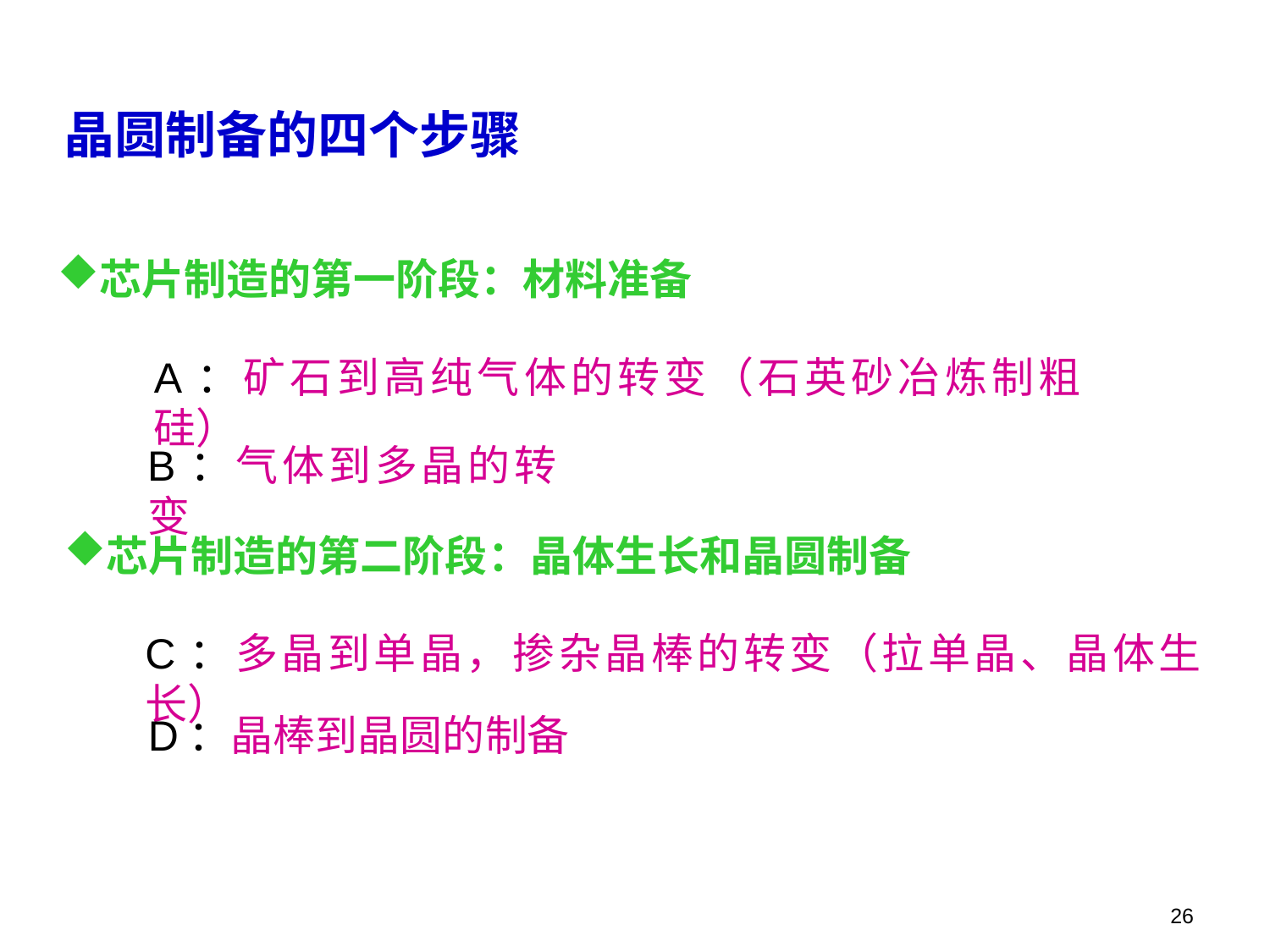

晶圆制备的四个步骤
芯片制造的第一阶段：材料准备
A：矿石到高纯气体的转变（石英砂冶炼制粗硅）
B：气体到多晶的转变
芯片制造的第二阶段：晶体生长和晶圆制备
C：多晶到单晶，掺杂晶棒的转变（拉单晶、晶体生长）
D：晶棒到晶圆的制备
26